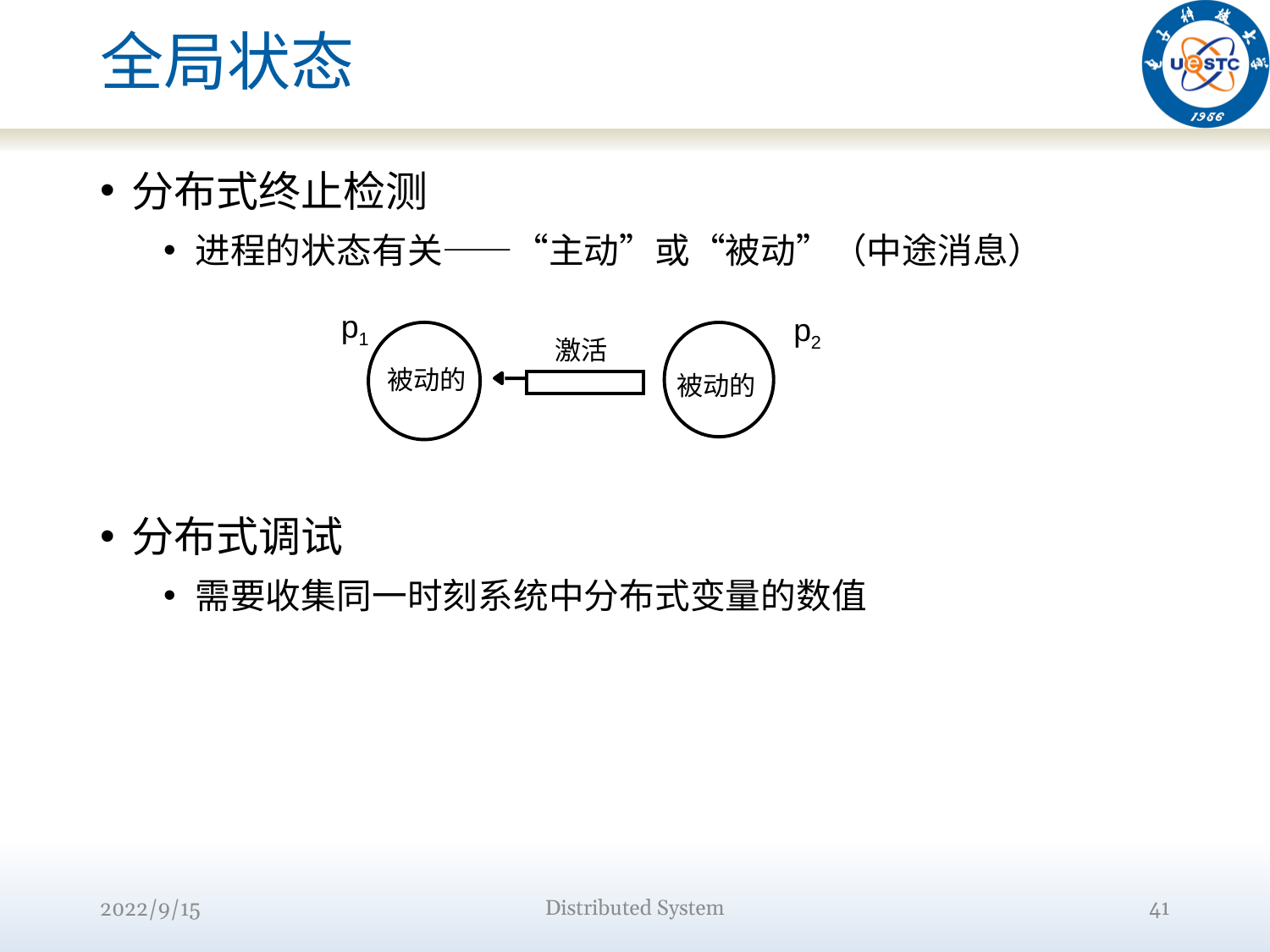

# 全局状态
分布式终止检测
进程的状态有关——“主动”或“被动”（中途消息）

分布式调试
需要收集同一时刻系统中分布式变量的数值
p1
p2

激活
被动的
被动的

2022/9/15
Distributed System
41